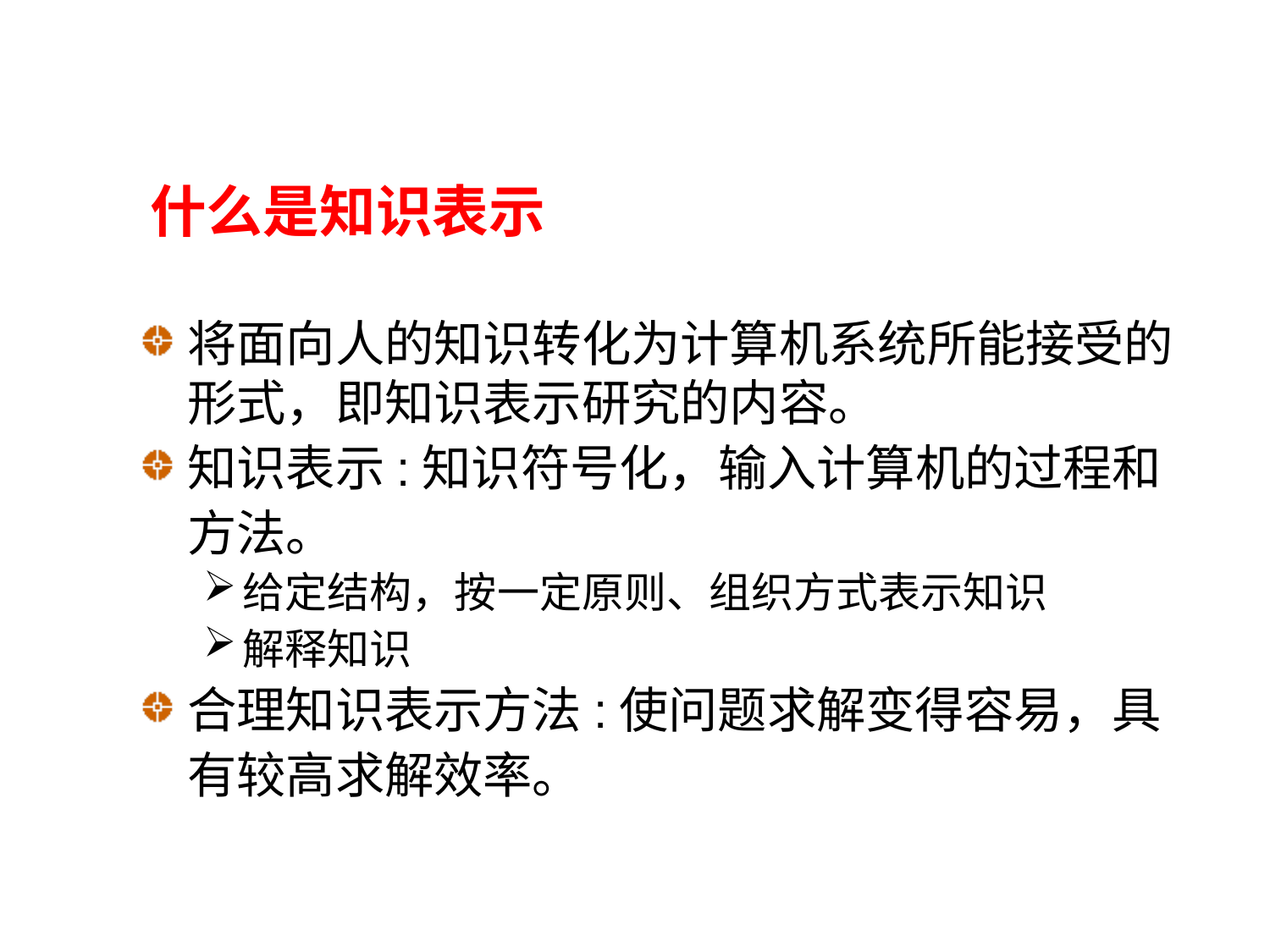

# 什么是知识表示
将面向人的知识转化为计算机系统所能接受的形式，即知识表示研究的内容。
知识表示:知识符号化，输入计算机的过程和方法。
给定结构，按一定原则、组织方式表示知识
解释知识
合理知识表示方法:使问题求解变得容易，具有较高求解效率。
3